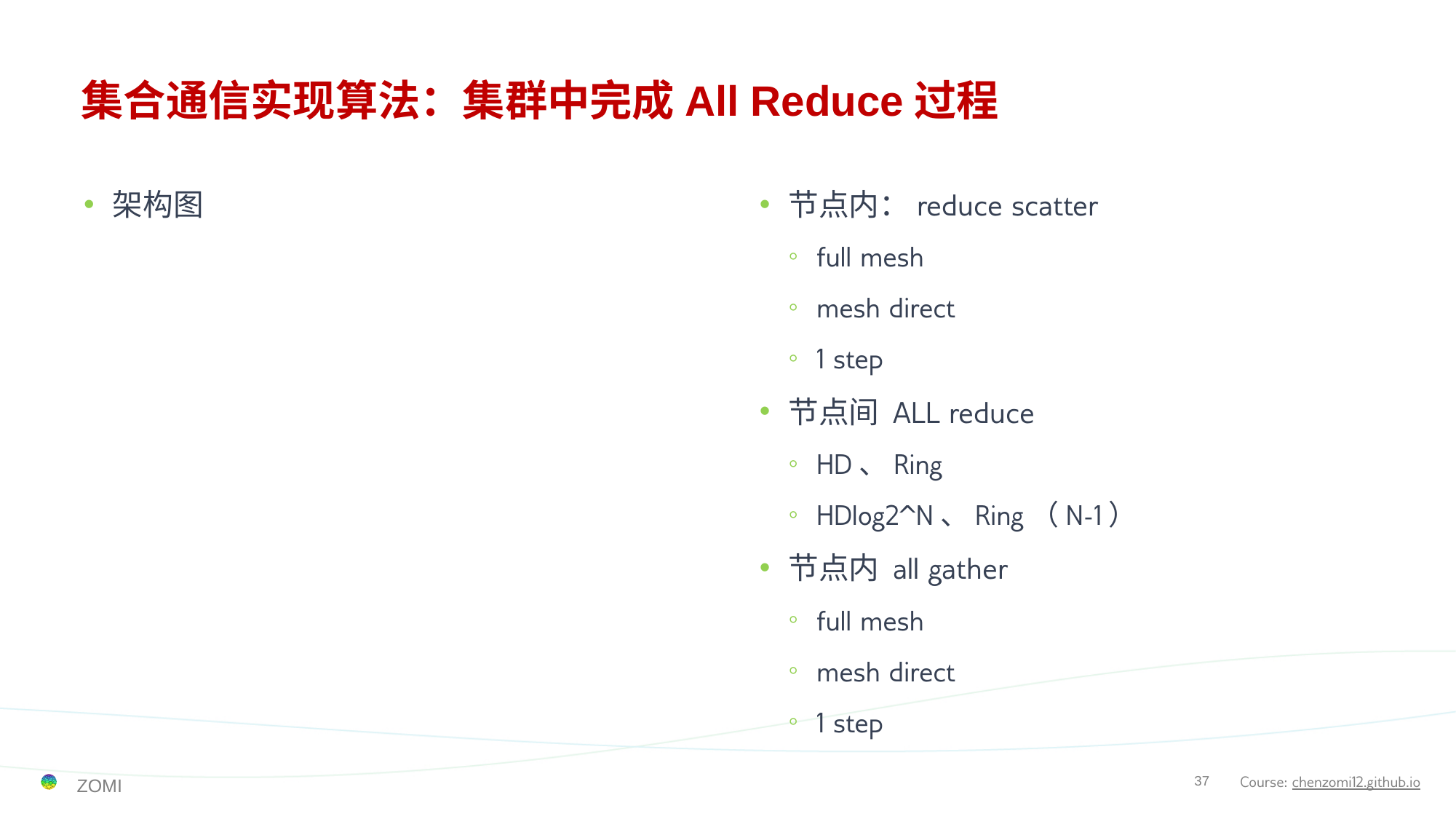

# 集合通信实现算法：集群中完成All Reduce过程
架构图
节点内：reduce scatter
full mesh
mesh direct
1 step
节点间 ALL reduce
HD、Ring
HDlog2^N、Ring（N-1）
节点内 all gather
full mesh
mesh direct
1 step